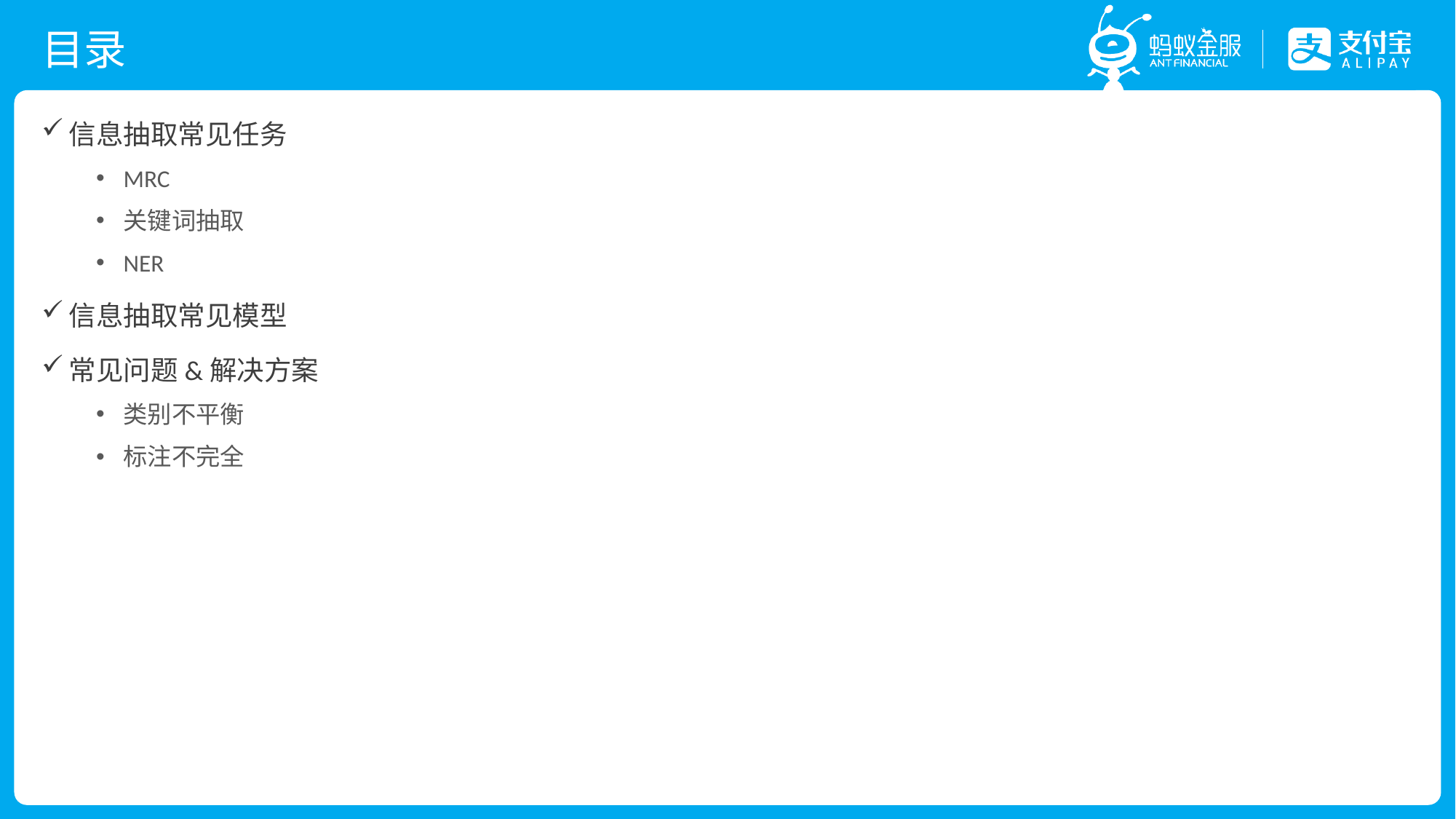

# 目录
信息抽取常见任务
MRC
关键词抽取
NER
信息抽取常见模型
常见问题&解决方案
类别不平衡
标注不完全